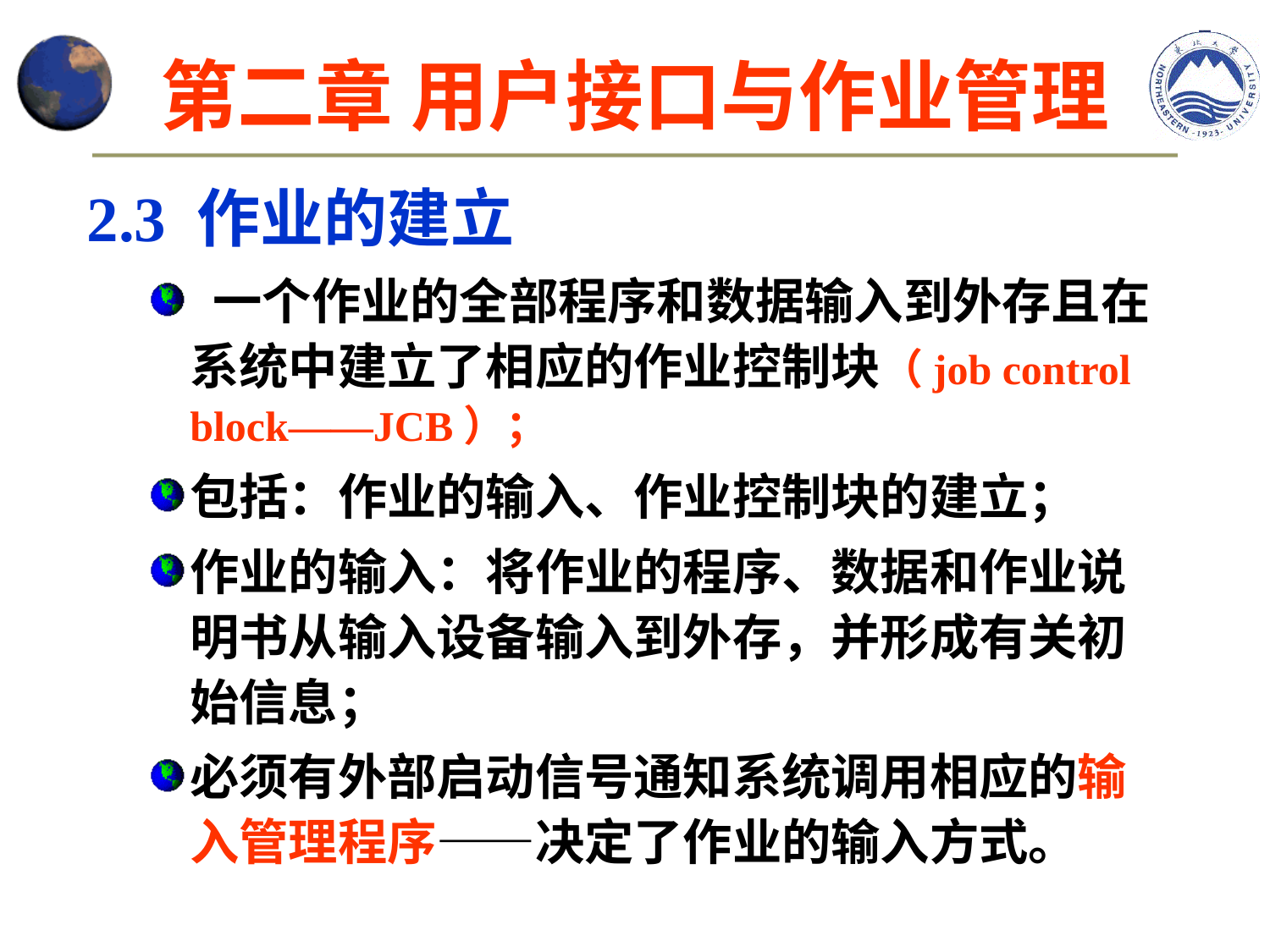

# 第二章 用户接口与作业管理
2.3 作业的建立
 一个作业的全部程序和数据输入到外存且在系统中建立了相应的作业控制块（job control block——JCB）；
包括：作业的输入、作业控制块的建立；
作业的输入：将作业的程序、数据和作业说明书从输入设备输入到外存，并形成有关初始信息；
必须有外部启动信号通知系统调用相应的输入管理程序——决定了作业的输入方式。